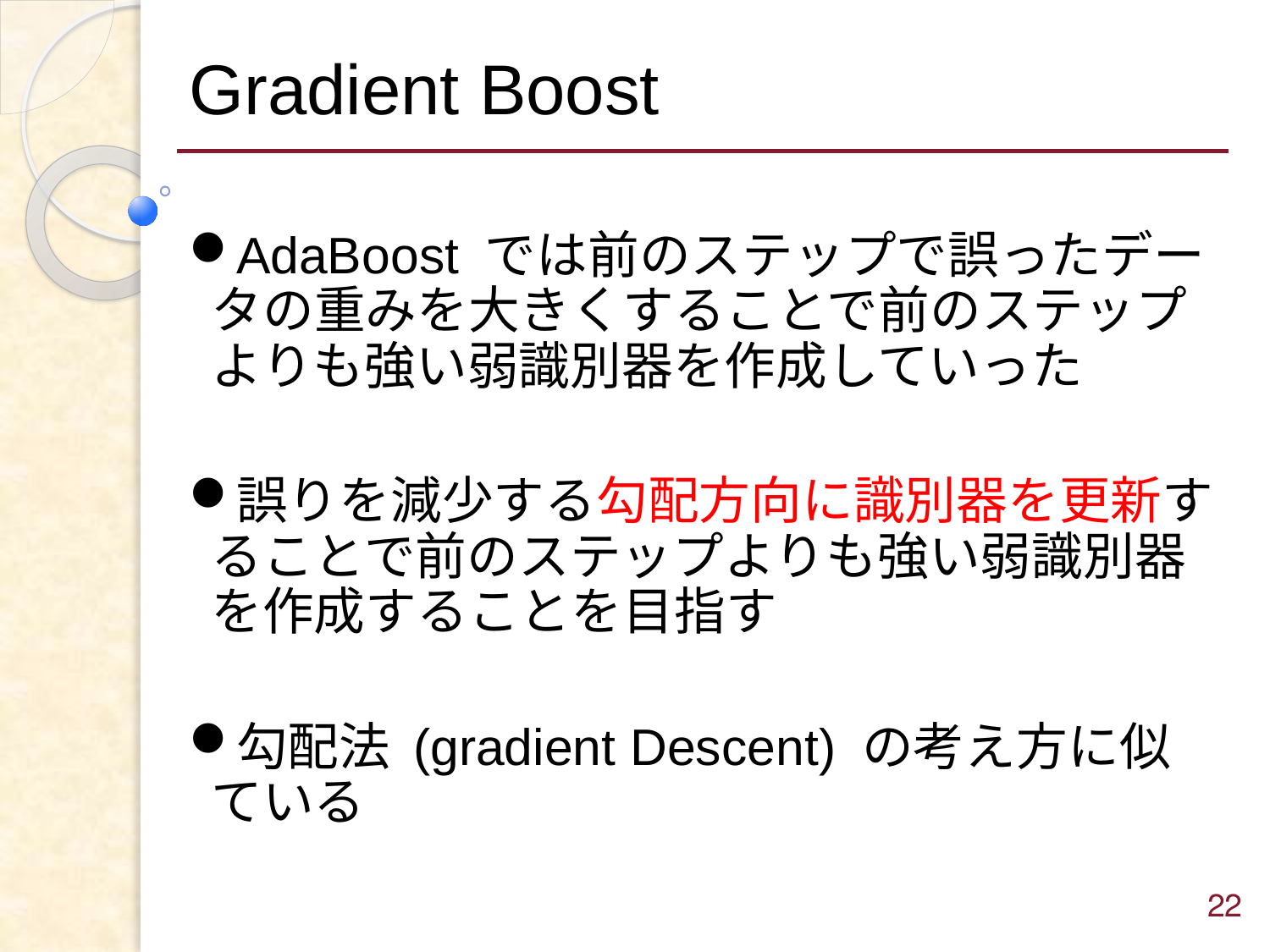

# Gradient Boost
AdaBoost では前のステップで誤ったデータの重みを大きくすることで前のステップよりも強い弱識別器を作成していった

誤りを減少する勾配方向に識別器を更新することで前のステップよりも強い弱識別器を作成することを目指す

勾配法 (gradient Descent) の考え方に似ている
22